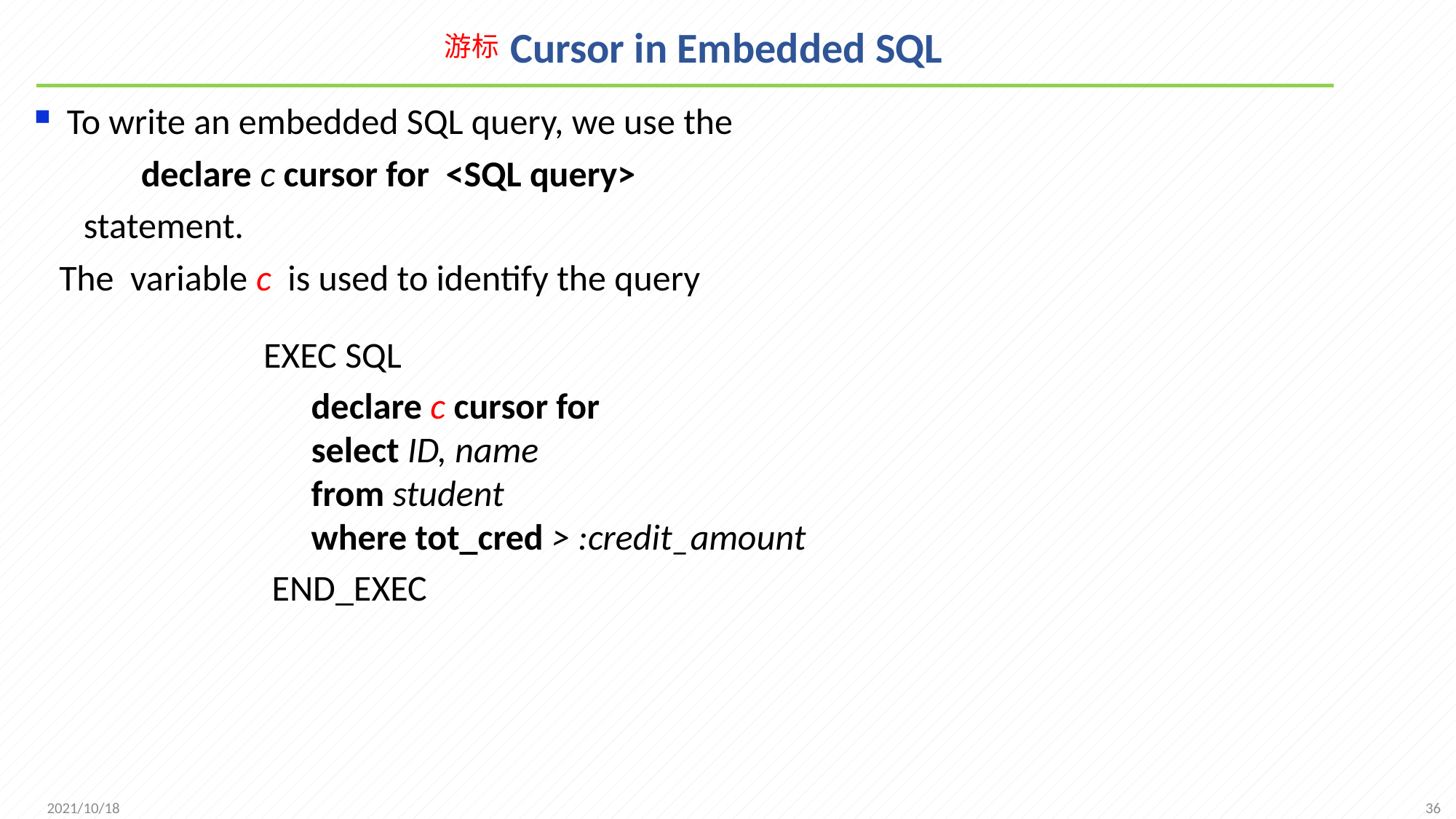

# Cursor in Embedded SQL
游标
To write an embedded SQL query, we use the
             declare c cursor for  <SQL query>
      statement.
   The  variable c  is used to identify the query

        EXEC SQL
	           declare c cursor for
           select ID, name
           from student
           where tot_cred > :credit_amount
         END_EXEC

36
2021/10/18